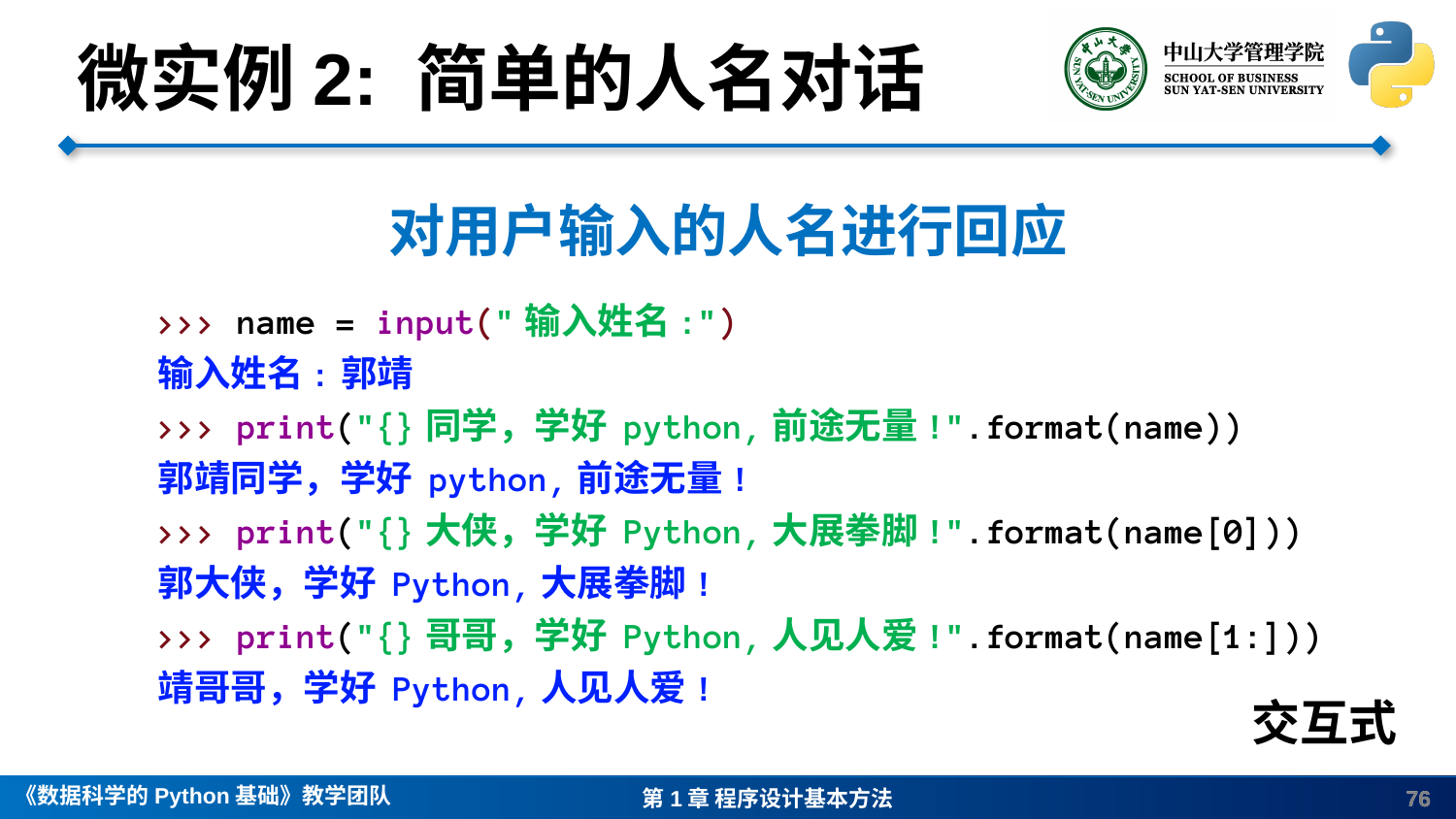

微实例2: 简单的人名对话
对用户输入的人名进行回应
>>> name = input("输入姓名:")
输入姓名:郭靖
>>> print("{}同学，学好 python,前途无量!".format(name))
郭靖同学，学好 python,前途无量!
>>> print("{}大侠，学好 Python,大展拳脚!".format(name[0]))
郭大侠，学好 Python,大展拳脚!
>>> print("{}哥哥，学好 Python,人见人爱!".format(name[1:]))
靖哥哥，学好 Python,人见人爱!
交互式
76